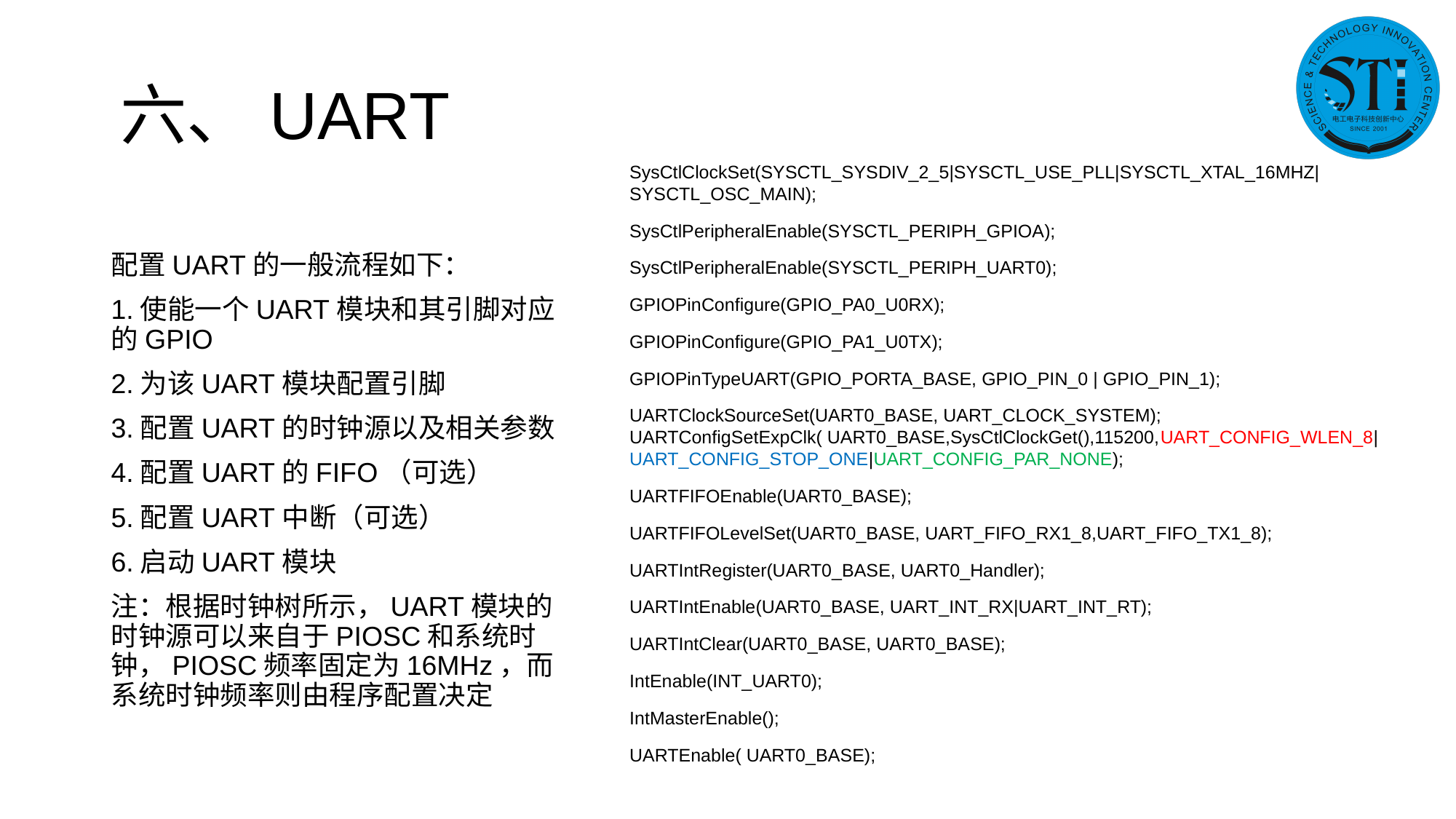

# 六、UART

SysCtlClockSet(SYSCTL_SYSDIV_2_5|SYSCTL_USE_PLL|SYSCTL_XTAL_16MHZ|SYSCTL_OSC_MAIN);
SysCtlPeripheralEnable(SYSCTL_PERIPH_GPIOA);
SysCtlPeripheralEnable(SYSCTL_PERIPH_UART0);
GPIOPinConfigure(GPIO_PA0_U0RX);
GPIOPinConfigure(GPIO_PA1_U0TX);
GPIOPinTypeUART(GPIO_PORTA_BASE, GPIO_PIN_0 | GPIO_PIN_1);
UARTClockSourceSet(UART0_BASE, UART_CLOCK_SYSTEM);   UARTConfigSetExpClk( UART0_BASE,SysCtlClockGet(),115200,UART_CONFIG_WLEN_8|UART_CONFIG_STOP_ONE|UART_CONFIG_PAR_NONE);
UARTFIFOEnable(UART0_BASE);
UARTFIFOLevelSet(UART0_BASE, UART_FIFO_RX1_8,UART_FIFO_TX1_8);
UARTIntRegister(UART0_BASE, UART0_Handler);
UARTIntEnable(UART0_BASE, UART_INT_RX|UART_INT_RT);
UARTIntClear(UART0_BASE, UART0_BASE);
IntEnable(INT_UART0);
IntMasterEnable();
UARTEnable( UART0_BASE);
配置UART的一般流程如下：
1.使能一个UART模块和其引脚对应的GPIO
2.为该UART模块配置引脚
3.配置UART的时钟源以及相关参数
4.配置UART的FIFO（可选）
5.配置UART中断（可选）
6.启动UART模块
注：根据时钟树所示，UART模块的时钟源可以来自于PIOSC和系统时钟，PIOSC频率固定为16MHz，而系统时钟频率则由程序配置决定